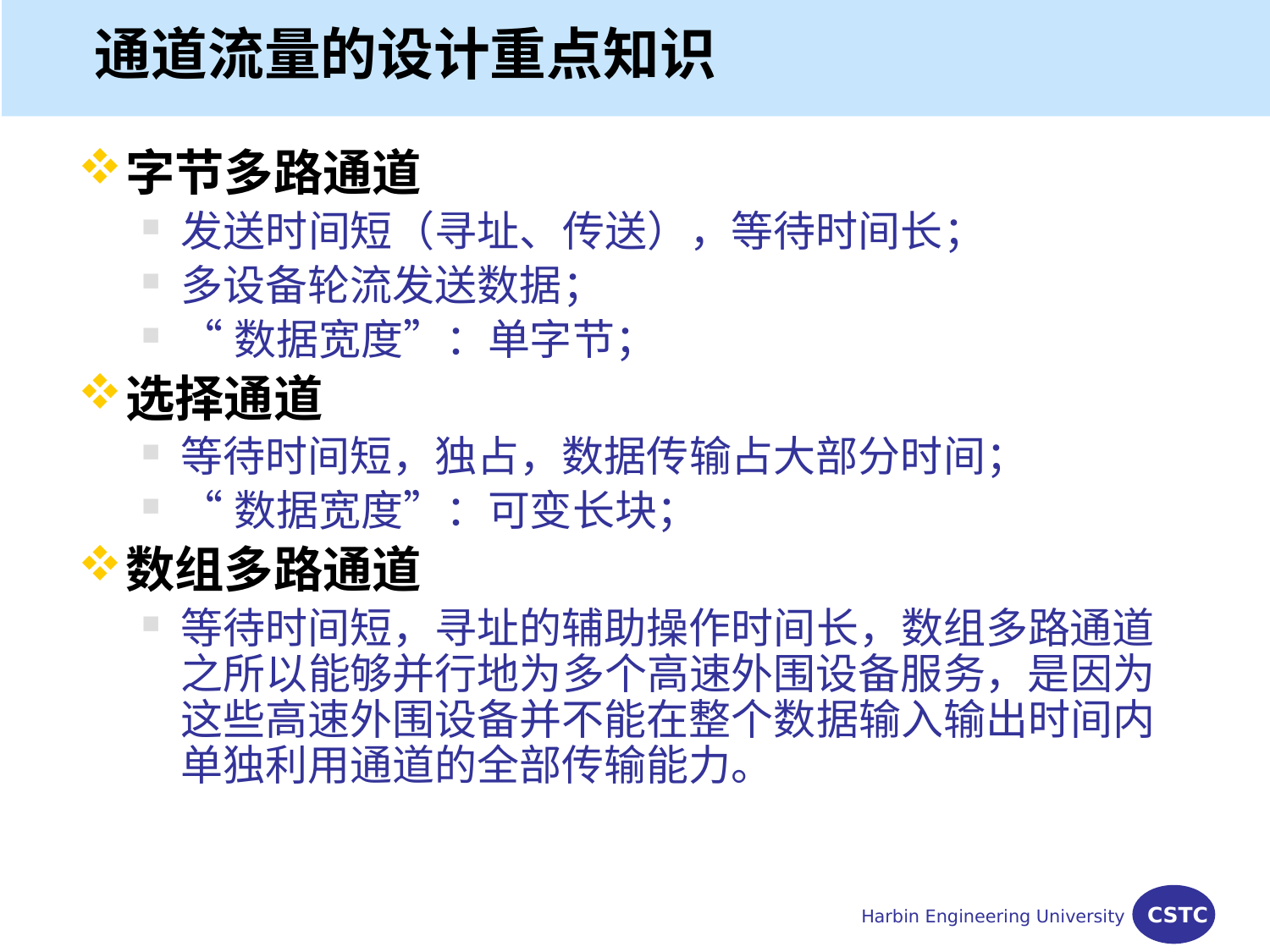

# 通道流量的设计重点知识
字节多路通道
发送时间短（寻址、传送），等待时间长；
多设备轮流发送数据；
“数据宽度”：单字节；
选择通道
等待时间短，独占，数据传输占大部分时间；
“数据宽度”：可变长块；
数组多路通道
等待时间短，寻址的辅助操作时间长，数组多路通道之所以能够并行地为多个高速外围设备服务，是因为这些高速外围设备并不能在整个数据输入输出时间内单独利用通道的全部传输能力。
Harbin Engineering University